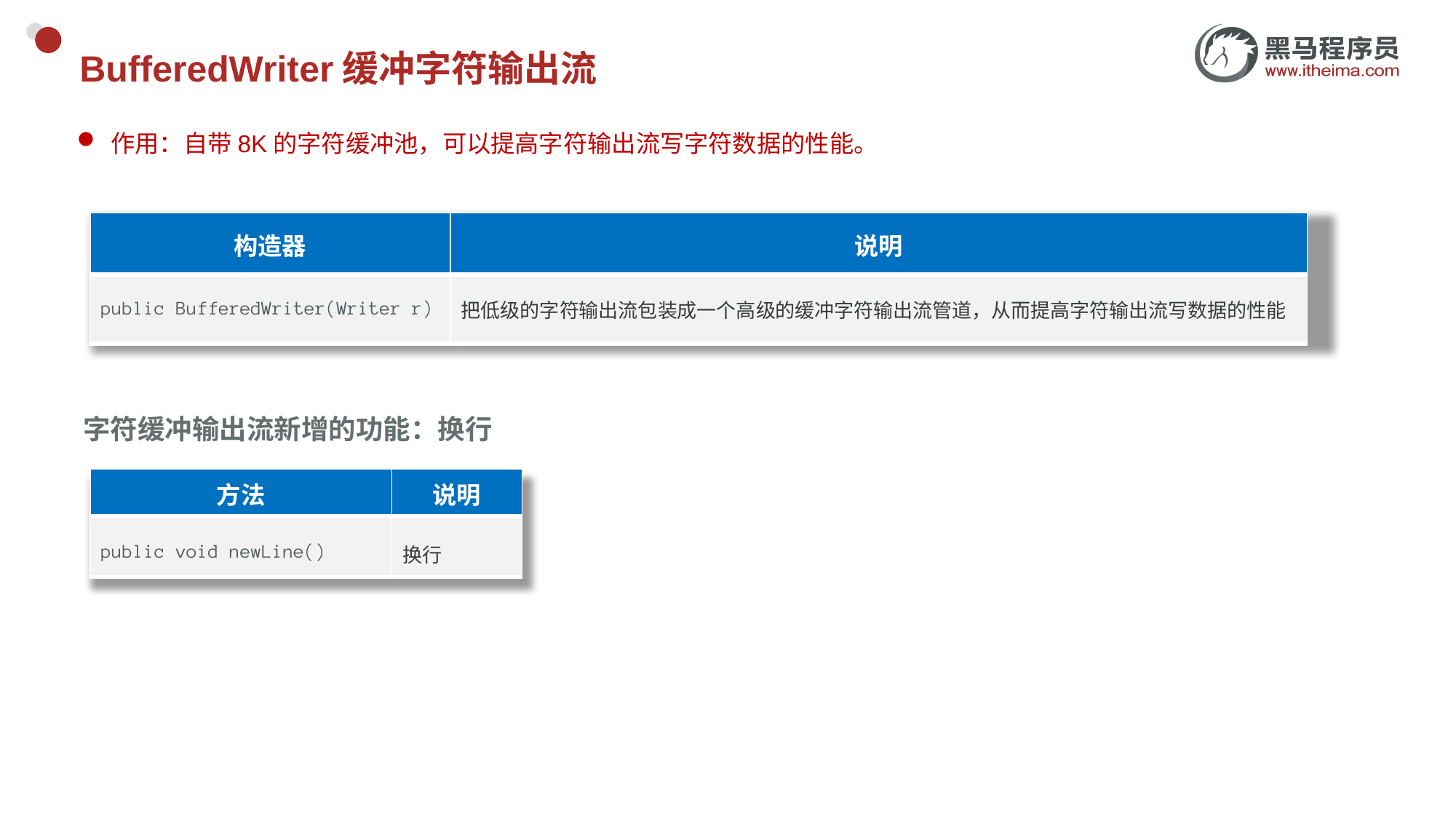

# BufferedWriter缓冲字符输出流
作用：自带8K的字符缓冲池，可以提高字符输出流写字符数据的性能。
| 构造器 | 说明 |
| --- | --- |
| public BufferedWriter​(Writer r) | 把低级的字符输出流包装成一个高级的缓冲字符输出流管道，从而提高字符输出流写数据的性能 |
字符缓冲输出流新增的功能：换行
| 方法 | 说明 |
| --- | --- |
| public void newLine() | 换行 |